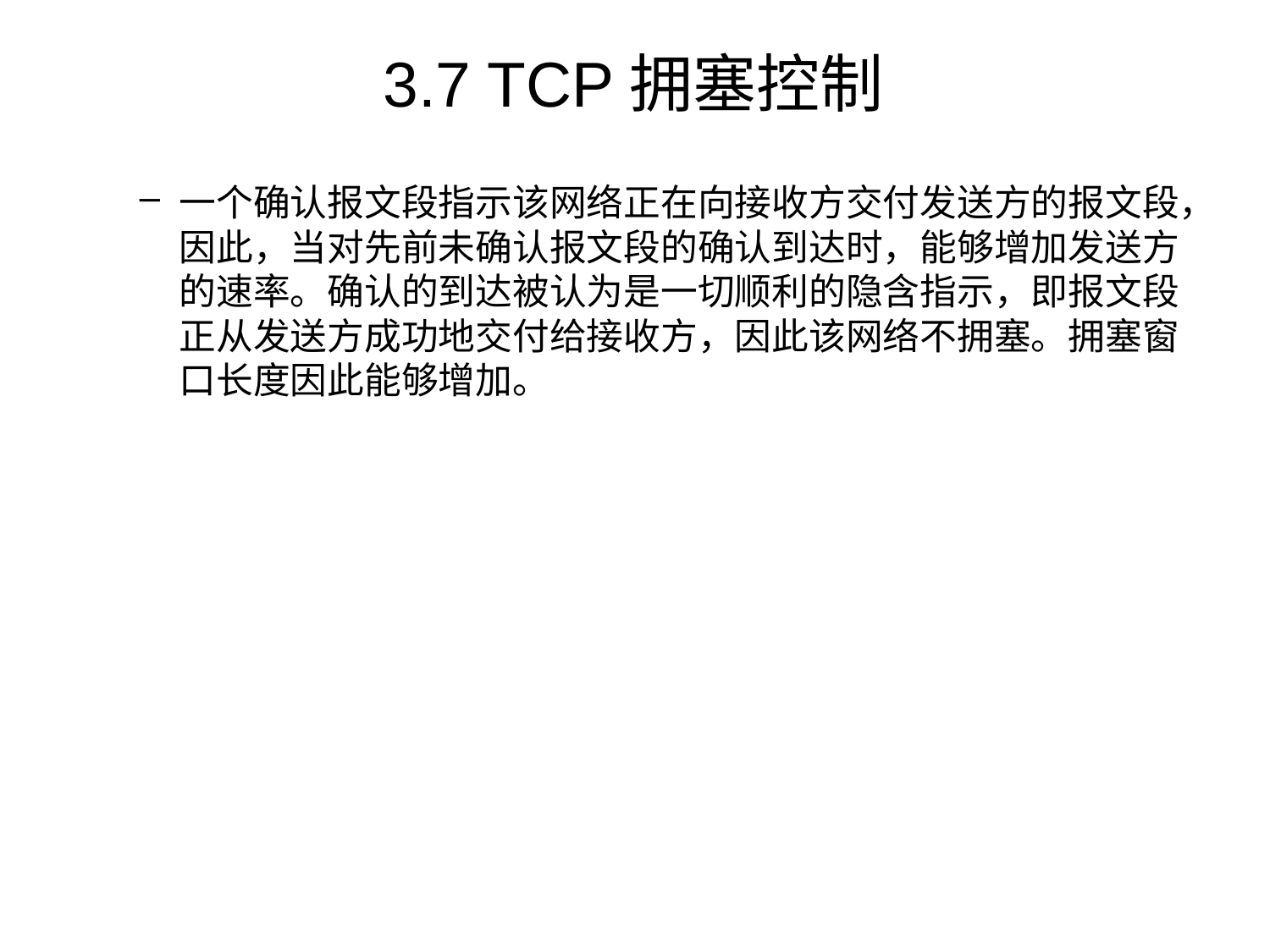

# 3.7 TCP拥塞控制
一个确认报文段指示该网络正在向接收方交付发送方的报文段，因此，当对先前未确认报文段的确认到达时，能够增加发送方的速率。确认的到达被认为是一切顺利的隐含指示，即报文段正从发送方成功地交付给接收方，因此该网络不拥塞。拥塞窗口长度因此能够增加。